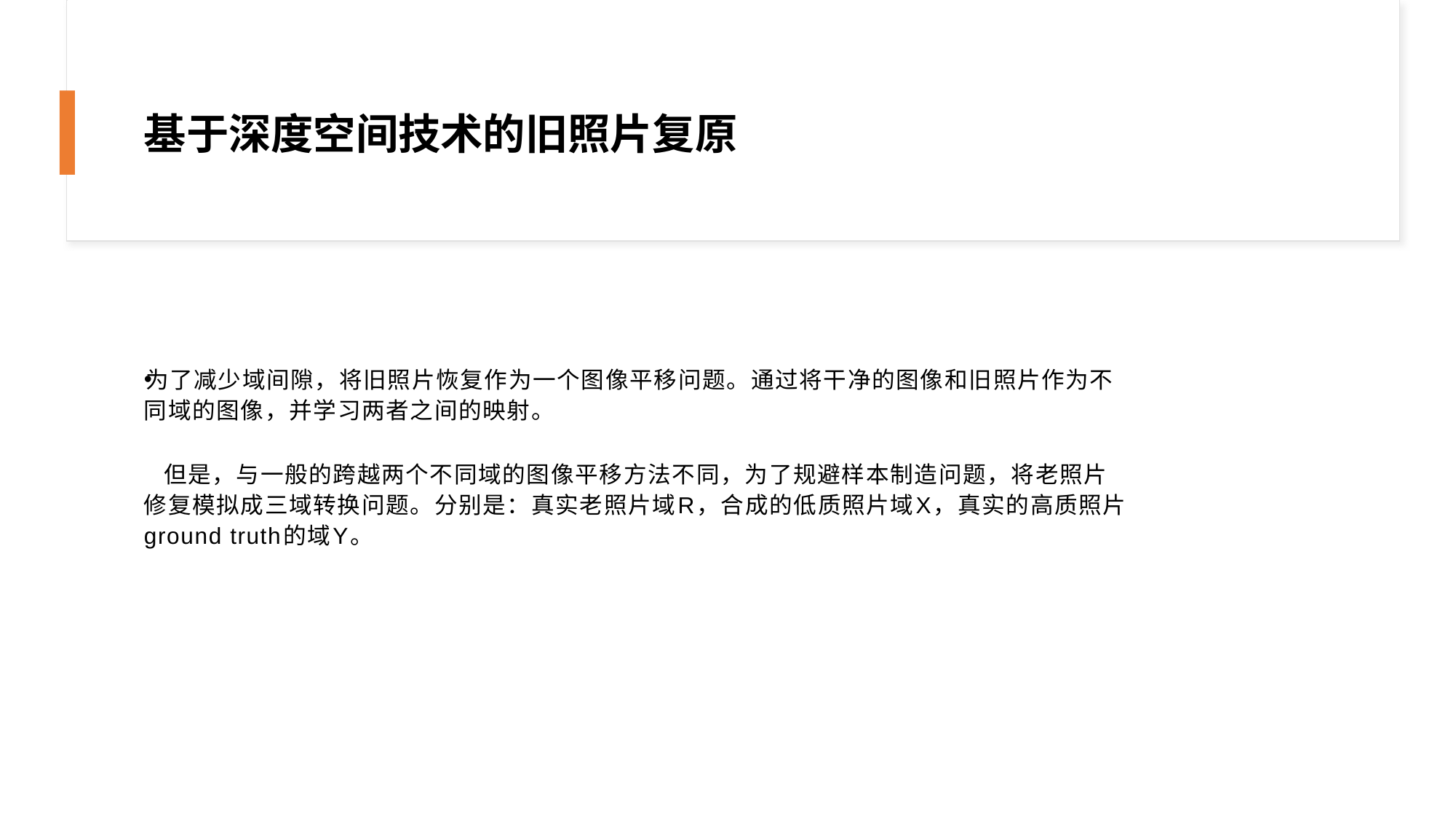

# 基于深度空间技术的旧照片复原

为了减少域间隙，将旧照片恢复作为一个图像平移问题。通过将干净的图像和旧照片作为不同域的图像，并学习两者之间的映射。

   但是，与一般的跨越两个不同域的图像平移方法不同，为了规避样本制造问题，将老照片修复模拟成三域转换问题。分别是：真实老照片域R，合成的低质照片域X，真实的高质照片ground truth的域Y。